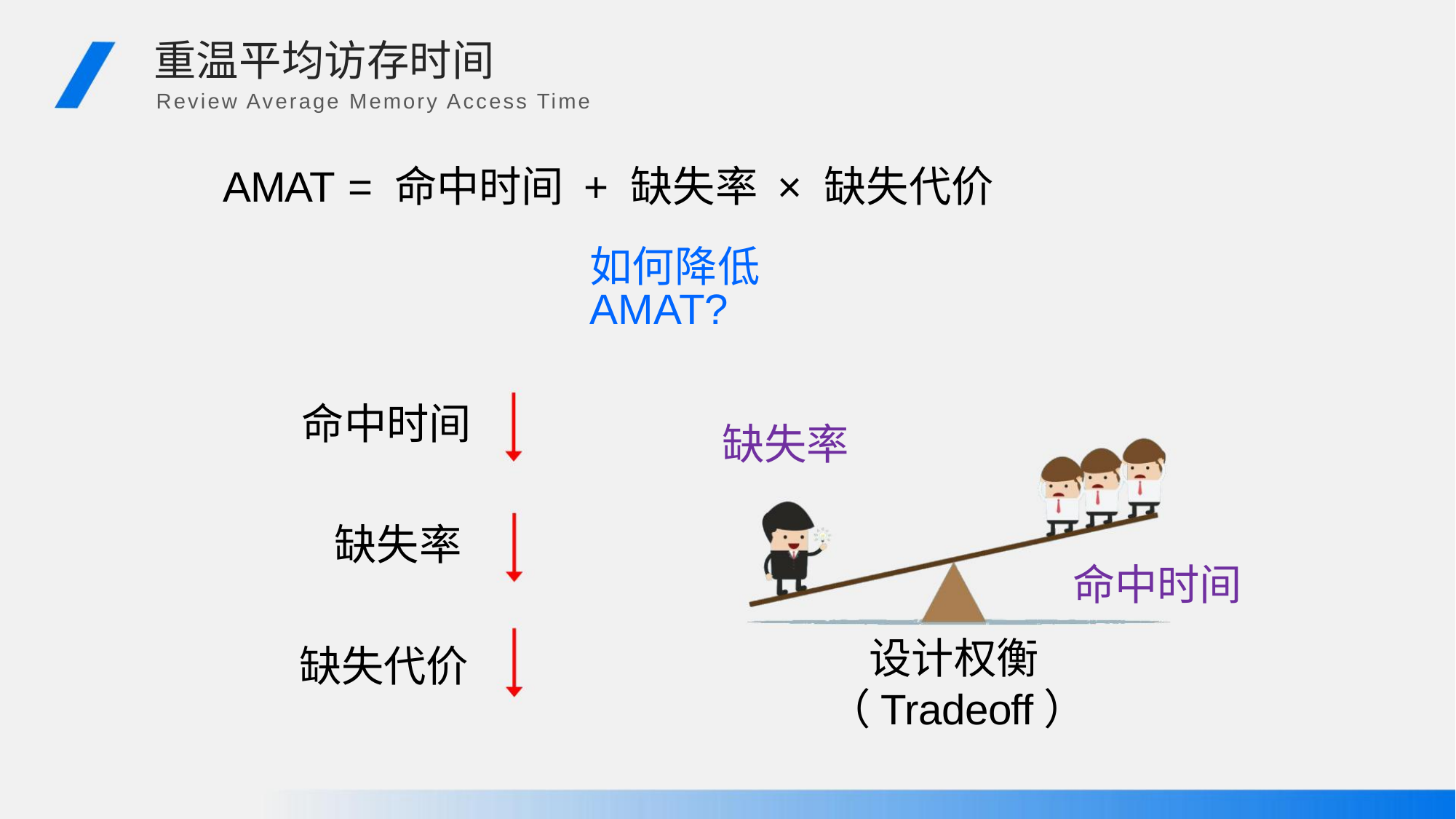

重温平均访存时间
Review Average Memory Access Time
AMAT = 命中时间 + 缺失率 × 缺失代价
如何降低AMAT?
命中时间
缺失率
缺失率
命中时间
设计权衡
（Tradeoff）
缺失代价